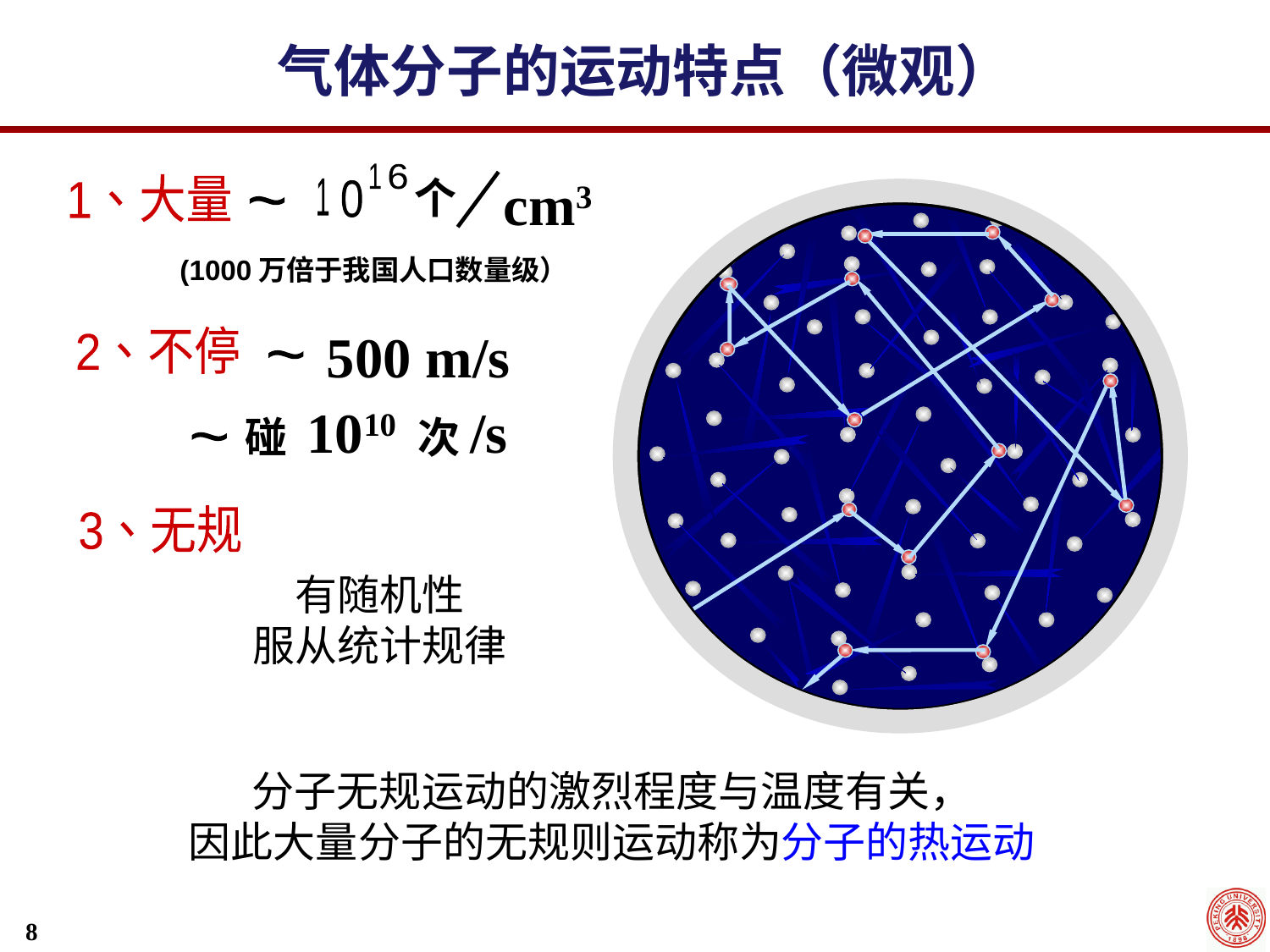

气体分子的运动特点（微观）

cm3
1
6
个

1
0
~
(1000万倍于我国人口数量级）
1、大量

500 m/s
~
碰 1010 次/s
~
2、不停

3、无规
有随机性
服从统计规律

分子无规运动的激烈程度与温度有关，
因此大量分子的无规则运动称为分子的热运动
8